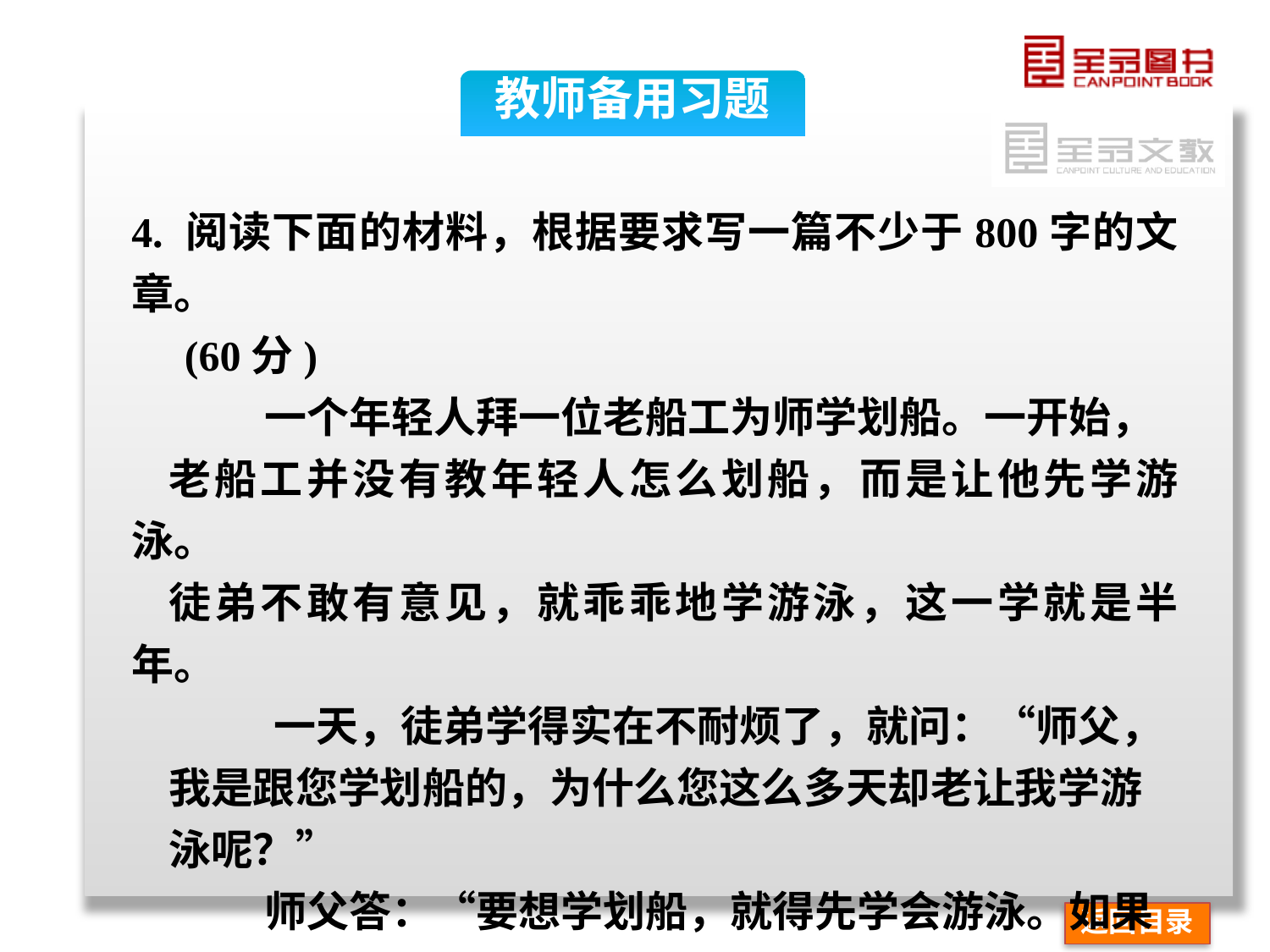

教师备用习题
4. 阅读下面的材料，根据要求写一篇不少于800字的文章。
     (60分)
         一个年轻人拜一位老船工为师学划船。一开始，
老船工并没有教年轻人怎么划船，而是让他先学游泳。
徒弟不敢有意见，就乖乖地学游泳，这一学就是半年。
          一天，徒弟学得实在不耐烦了，就问：“师父，
我是跟您学划船的，为什么您这么多天却老让我学游
泳呢？”
         师父答：“要想学划船，就得先学会游泳。如果
你不会游泳，划船时就会担心自己失足落水，一旦有
返回目录